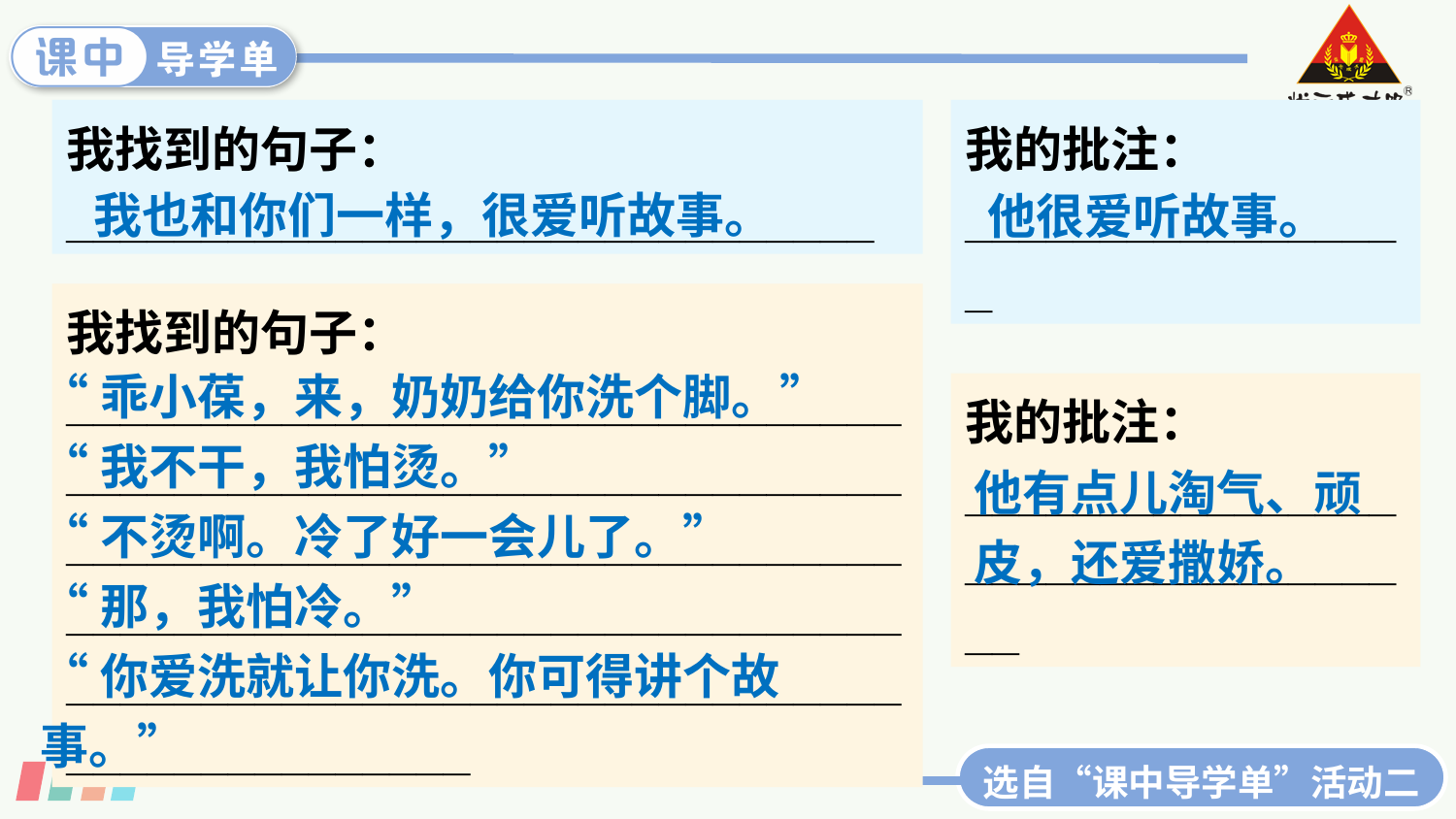

我找到的句子：
______________________________
我的批注：
_________________
我也和你们一样，很爱听故事。
他很爱听故事。
我找到的句子：
__________________________________________________________________________________________________________________________________________________________________________
“乖小葆，来，奶奶给你洗个脚。”
“我不干，我怕烫。”
“不烫啊。冷了好一会儿了。”
“那，我怕冷。”
“你爱洗就让你洗。你可得讲个故事。”
我的批注：
__________________________________
他有点儿淘气、顽皮，还爱撒娇。
选自“课中导学单”活动二